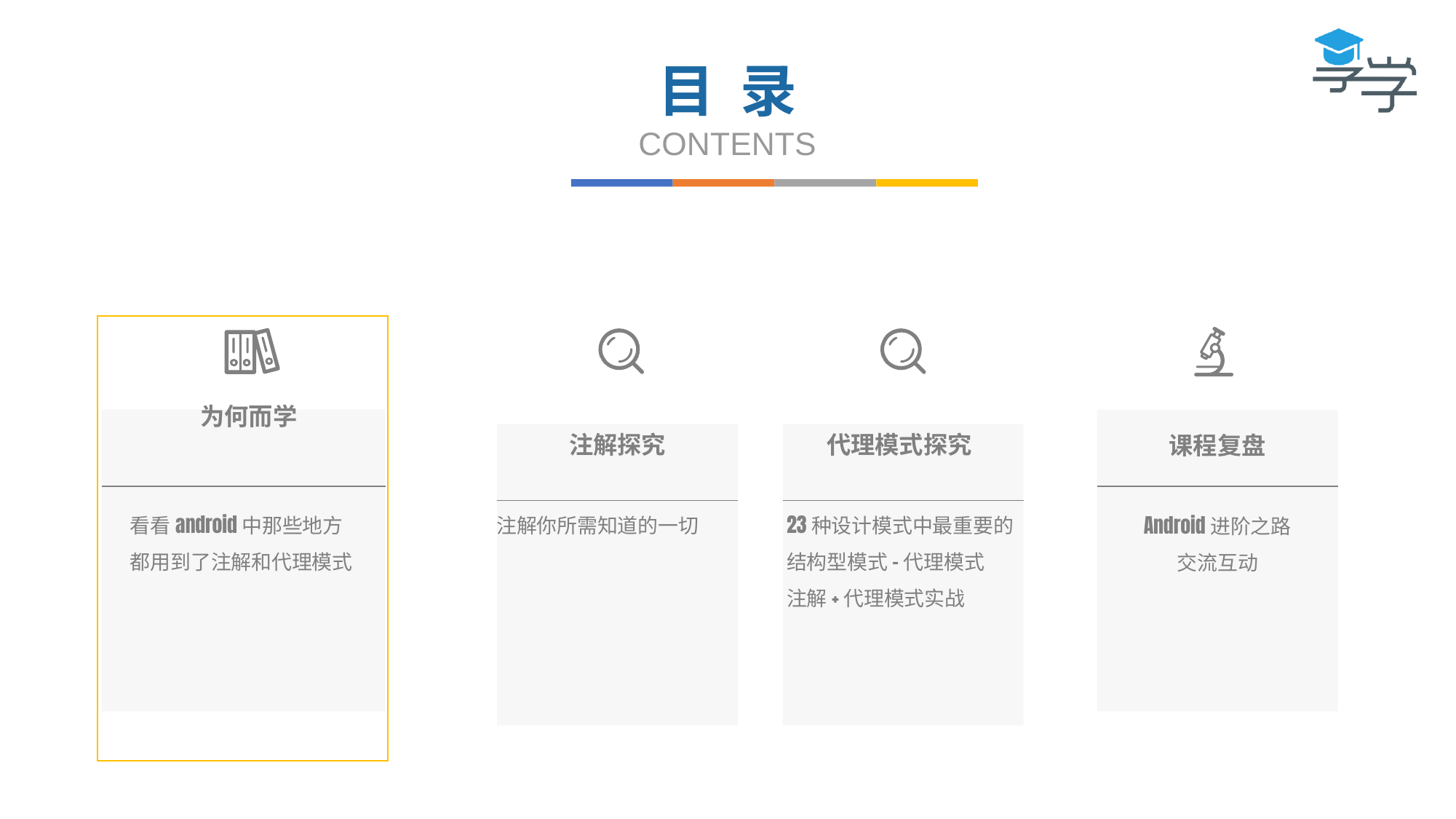

目  录
CONTENTS

为何而学

注解探究
代理模式探究
课程复盘
23种设计模式中最重要的结构型模式-代理模式
注解+代理模式实战

看看android中那些地方都用到了注解和代理模式

注解你所需知道的一切
Android进阶之路
交流互动